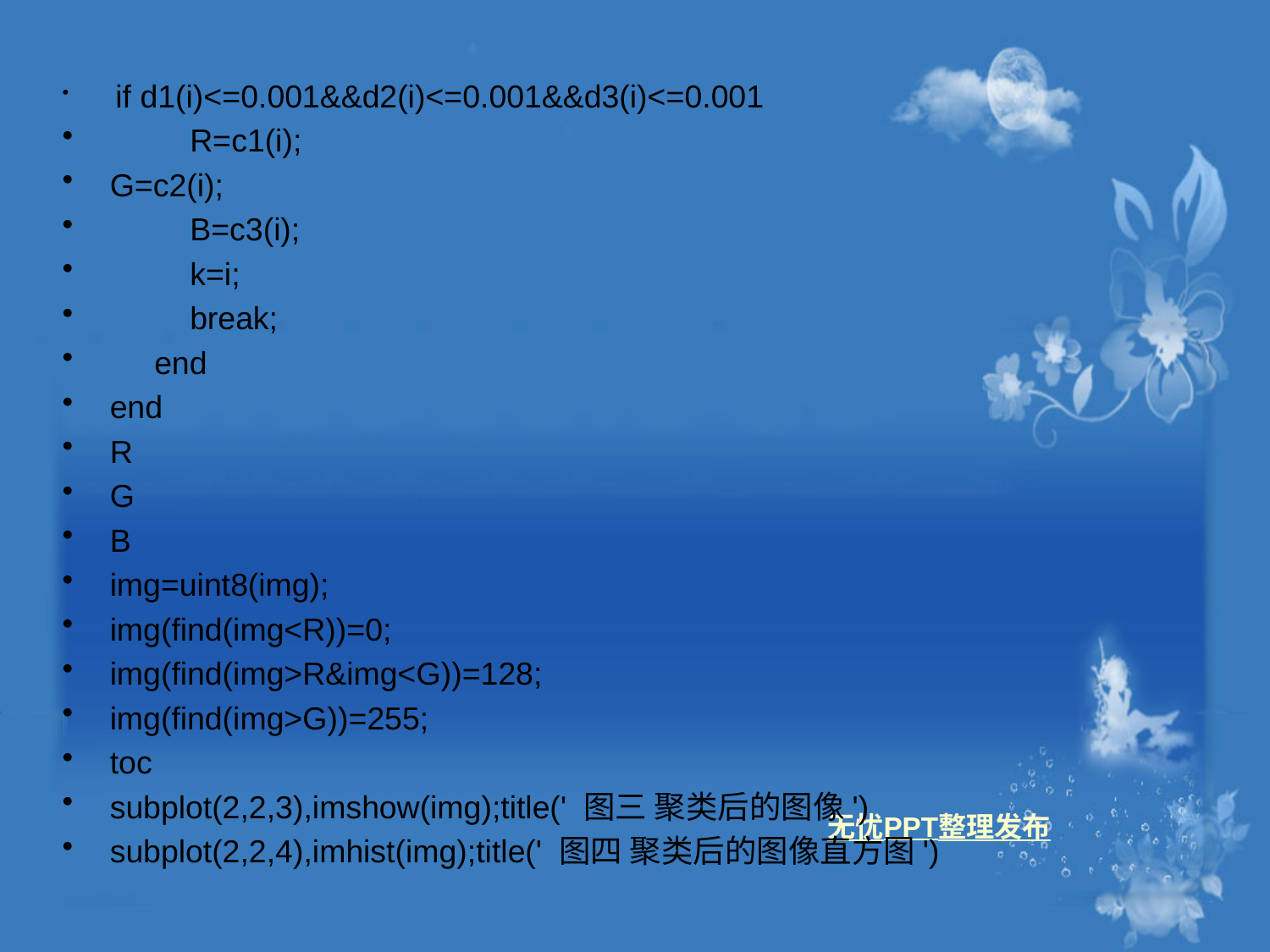

if d1(i)<=0.001&&d2(i)<=0.001&&d3(i)<=0.001
         R=c1(i);
G=c2(i);
         B=c3(i);
         k=i;
         break;
     end
end
R
G
B
img=uint8(img);
img(find(img<R))=0;
img(find(img>R&img<G))=128;
img(find(img>G))=255;
toc
subplot(2,2,3),imshow(img);title(' 图三 聚类后的图像')
subplot(2,2,4),imhist(img);title(' 图四 聚类后的图像直方图')